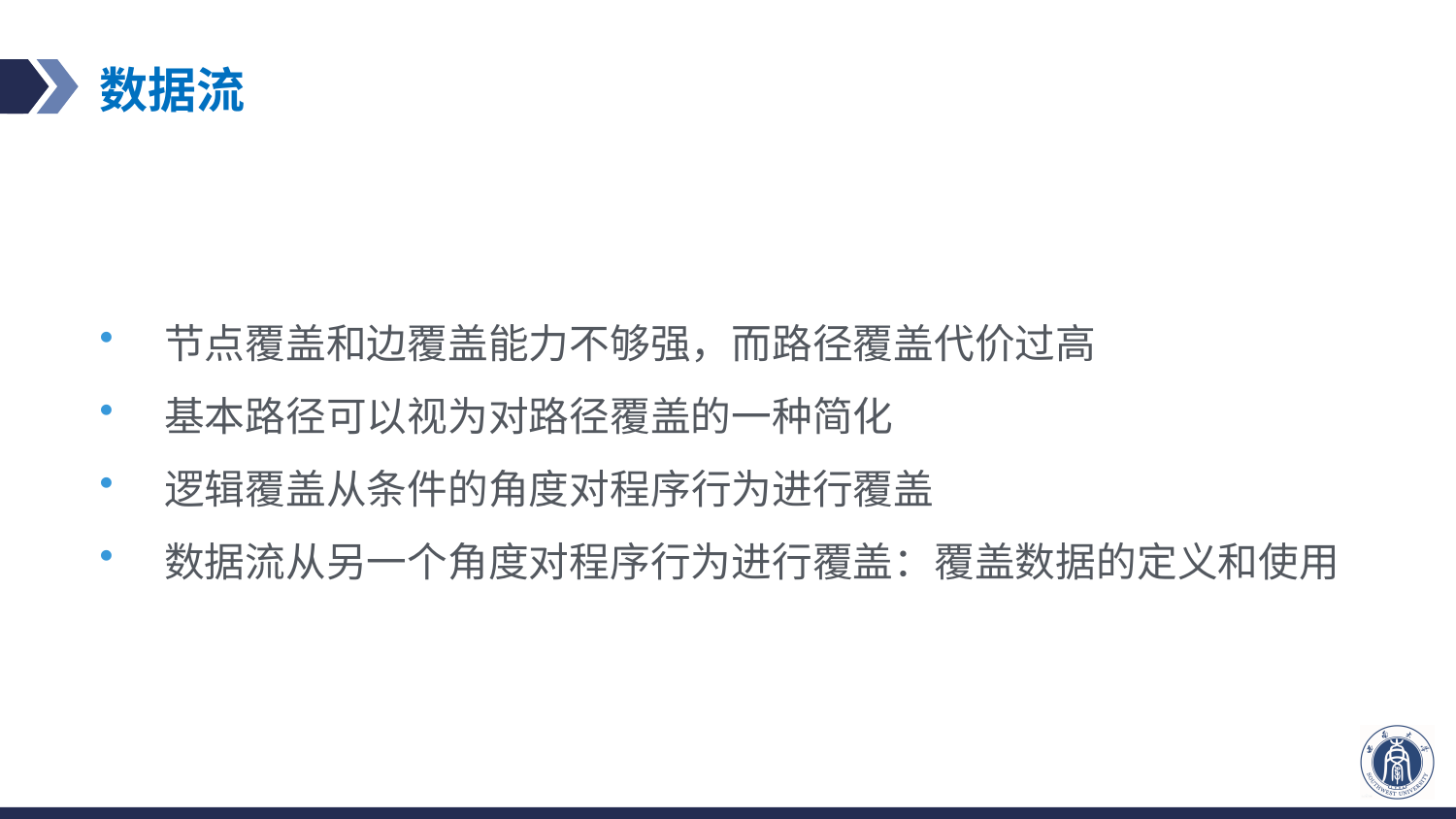

# 数据流
节点覆盖和边覆盖能力不够强，而路径覆盖代价过高
基本路径可以视为对路径覆盖的一种简化
逻辑覆盖从条件的角度对程序行为进行覆盖
数据流从另一个角度对程序行为进行覆盖：覆盖数据的定义和使用